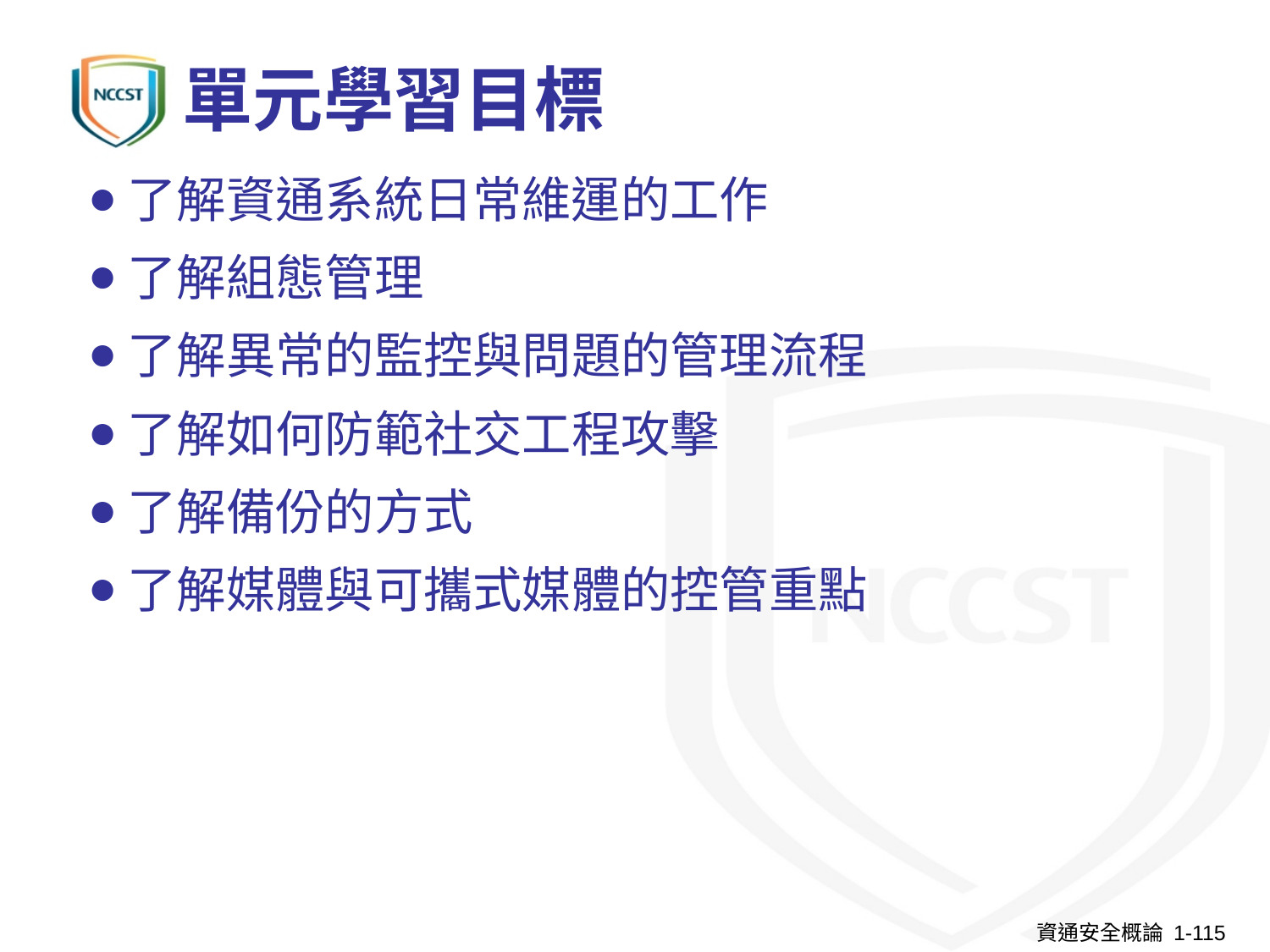

# 單元學習目標
了解資通系統日常維運的工作
了解組態管理
了解異常的監控與問題的管理流程
了解如何防範社交工程攻擊
了解備份的方式
了解媒體與可攜式媒體的控管重點